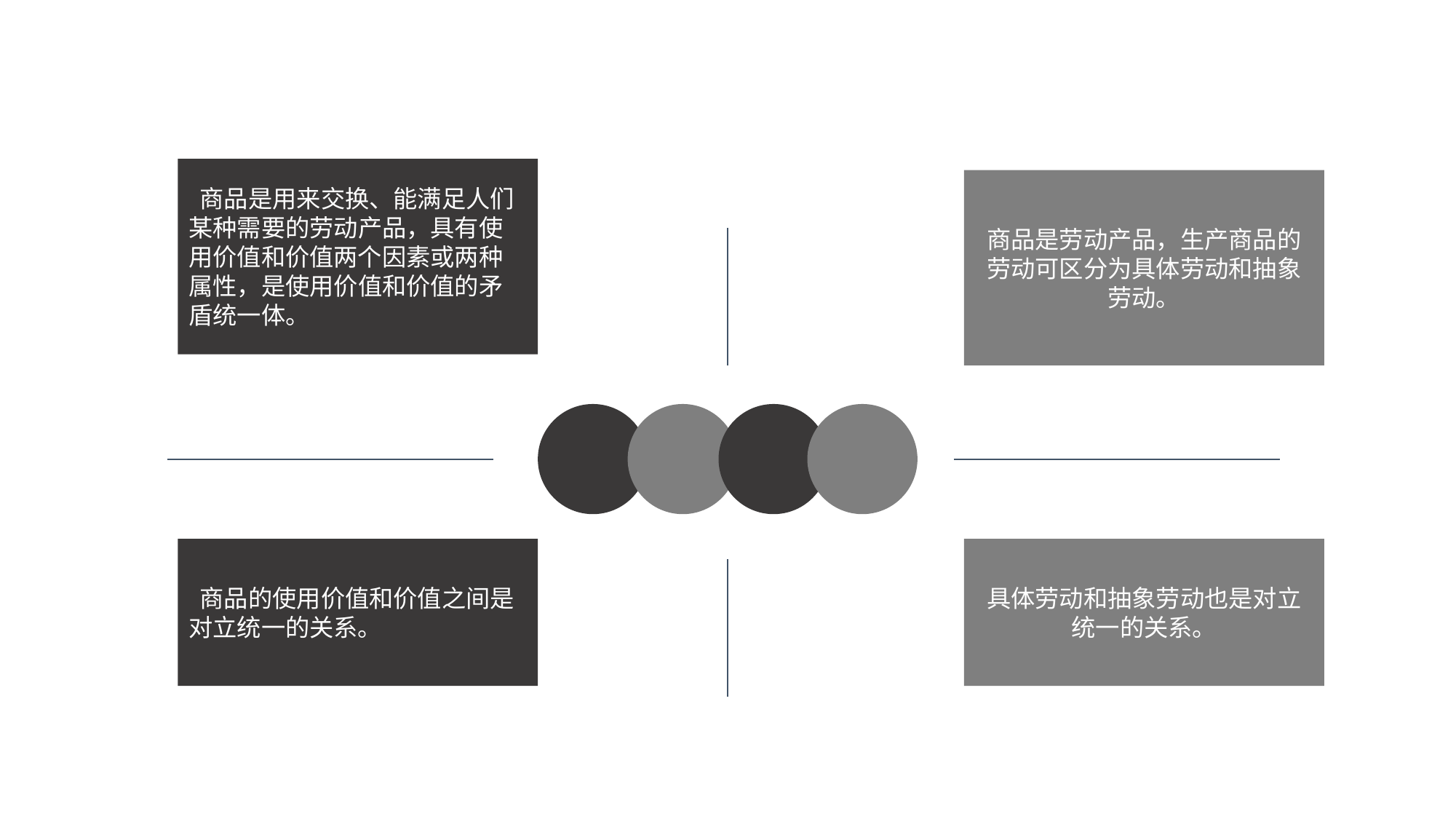

商品是用来交换、能满足人们某种需要的劳动产品，具有使用价值和价值两个因素或两种属性，是使用价值和价值的矛盾统一体。
商品是劳动产品，生产商品的劳动可区分为具体劳动和抽象劳动。

 商品的使用价值和价值之间是对立统一的关系。
具体劳动和抽象劳动也是对立统一的关系。